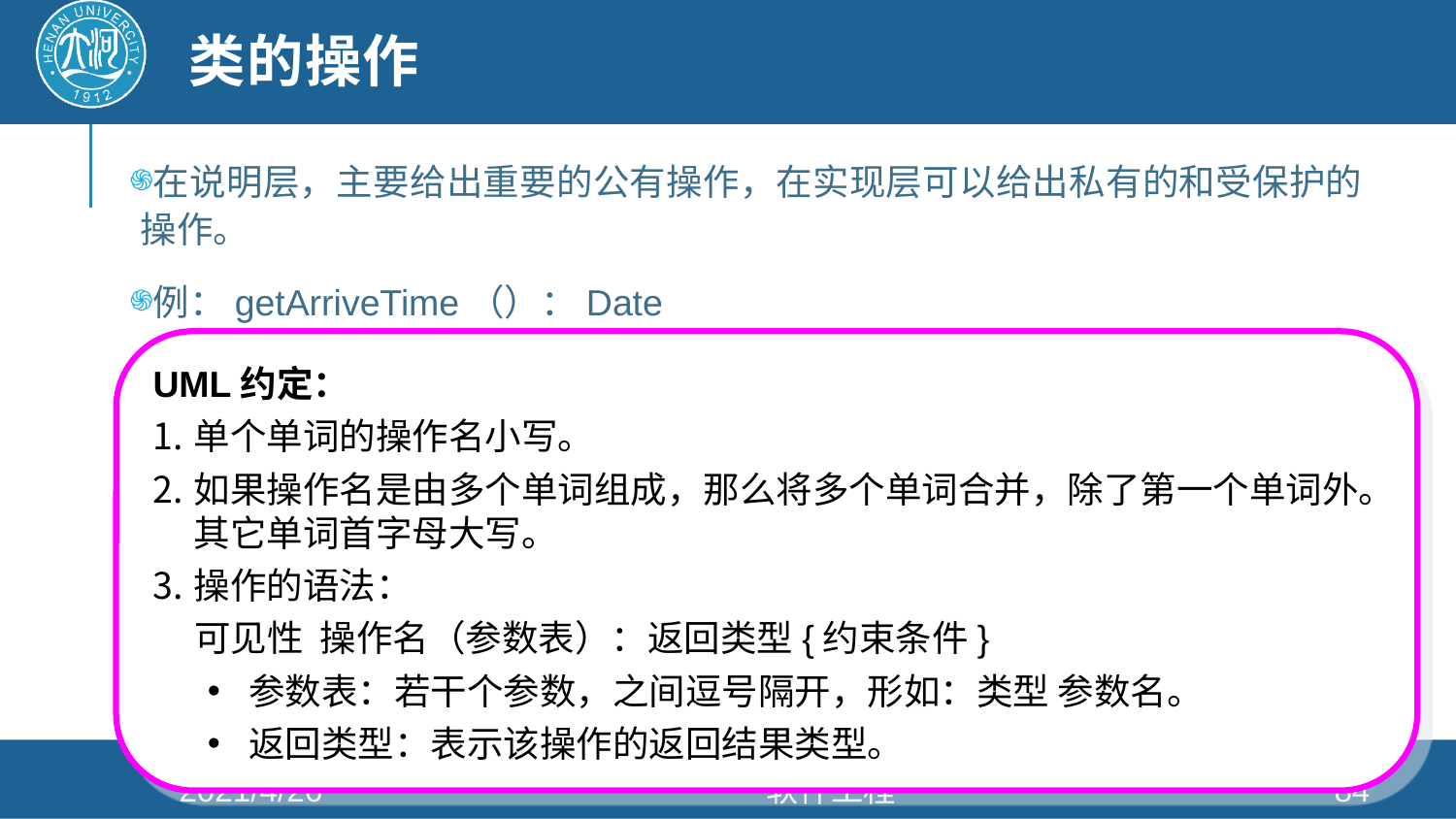

# 类的操作
在说明层，主要给出重要的公有操作，在实现层可以给出私有的和受保护的操作。
例：getArriveTime（）：Date
UML约定：
单个单词的操作名小写。
如果操作名是由多个单词组成，那么将多个单词合并，除了第一个单词外。其它单词首字母大写。
操作的语法：
    可见性  操作名（参数表）：返回类型{约束条件}
参数表：若干个参数，之间逗号隔开，形如：类型 参数名。
返回类型：表示该操作的返回结果类型。
2021/4/26
软件工程
84